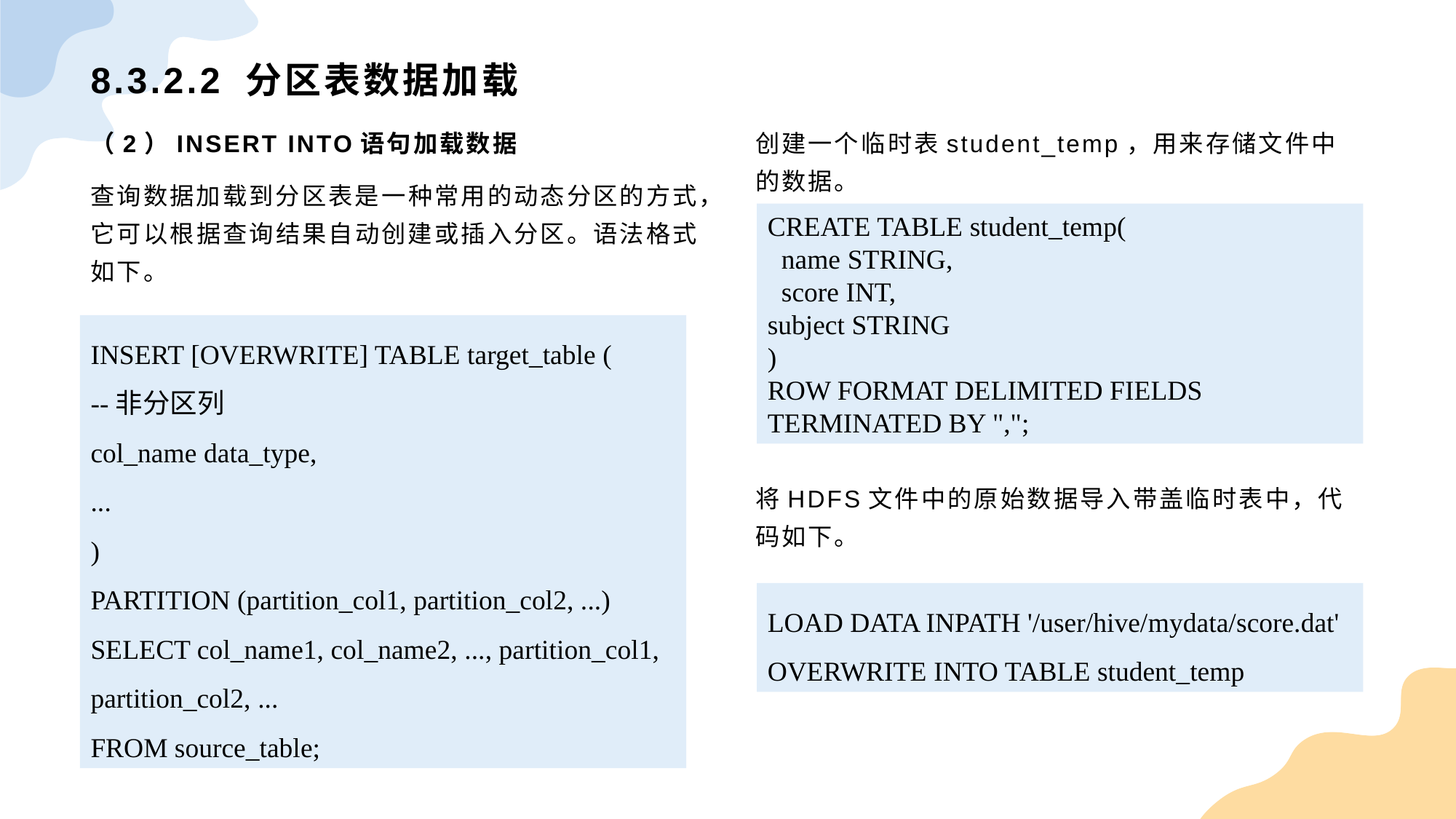

# 8.3.2.2 分区表数据加载
（2）INSERT INTO语句加载数据
查询数据加载到分区表是一种常用的动态分区的方式，它可以根据查询结果自动创建或插入分区。语法格式如下。
创建一个临时表student_temp，用来存储文件中的数据。

将HDFS文件中的原始数据导入带盖临时表中，代码如下。
CREATE TABLE student_temp(
  name STRING,
  score INT,
subject STRING
)
ROW FORMAT DELIMITED FIELDS TERMINATED BY ",";
INSERT [OVERWRITE] TABLE target_table (
--非分区列
col_name data_type,
...
)
PARTITION (partition_col1, partition_col2, ...)
SELECT col_name1, col_name2, ..., partition_col1, partition_col2, ...
FROM source_table;
LOAD DATA INPATH '/user/hive/mydata/score.dat'
OVERWRITE INTO TABLE student_temp